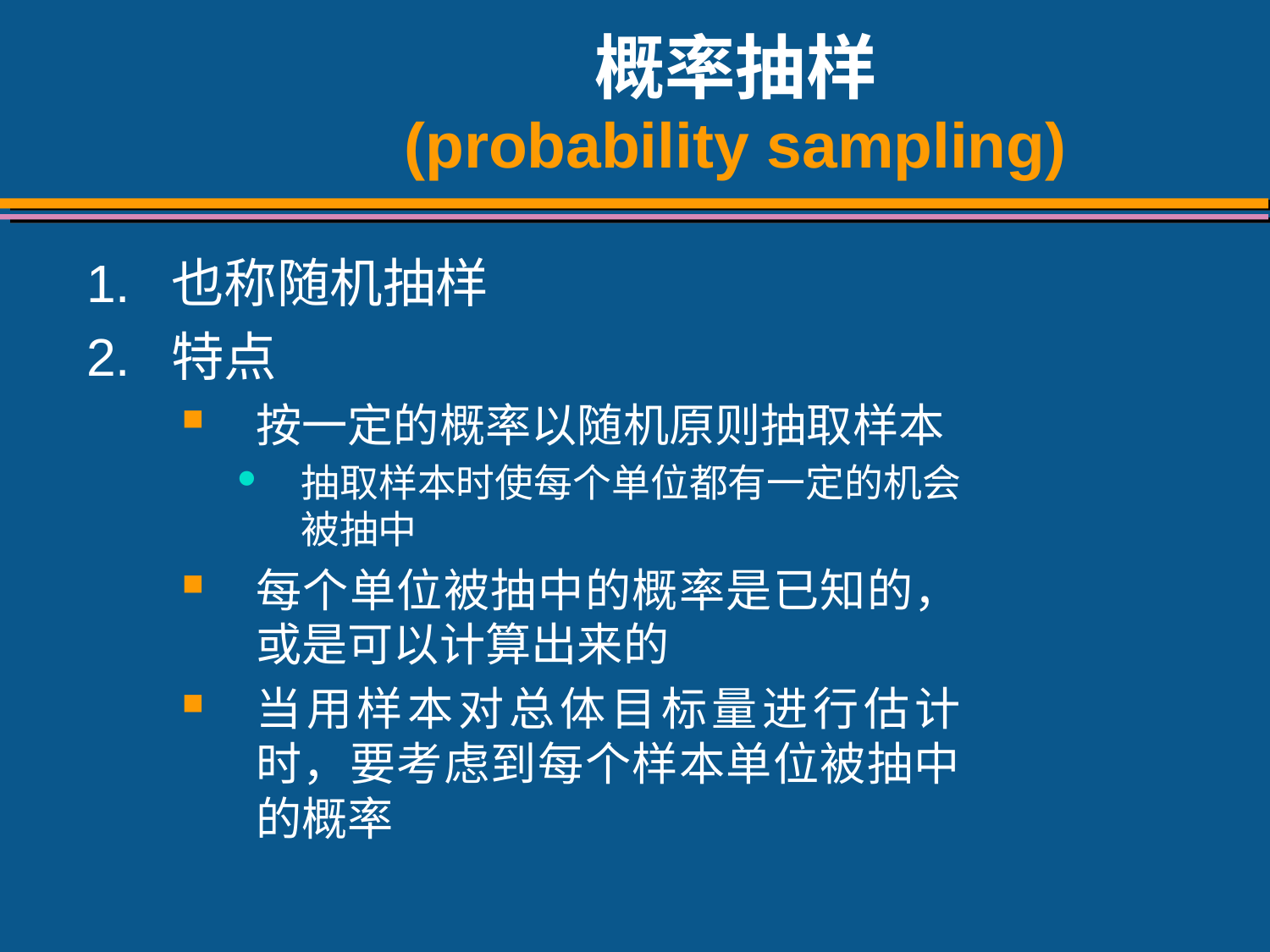

# 概率抽样 (probability sampling)
也称随机抽样
特点
按一定的概率以随机原则抽取样本
抽取样本时使每个单位都有一定的机会被抽中
每个单位被抽中的概率是已知的，或是可以计算出来的
当用样本对总体目标量进行估计时，要考虑到每个样本单位被抽中的概率